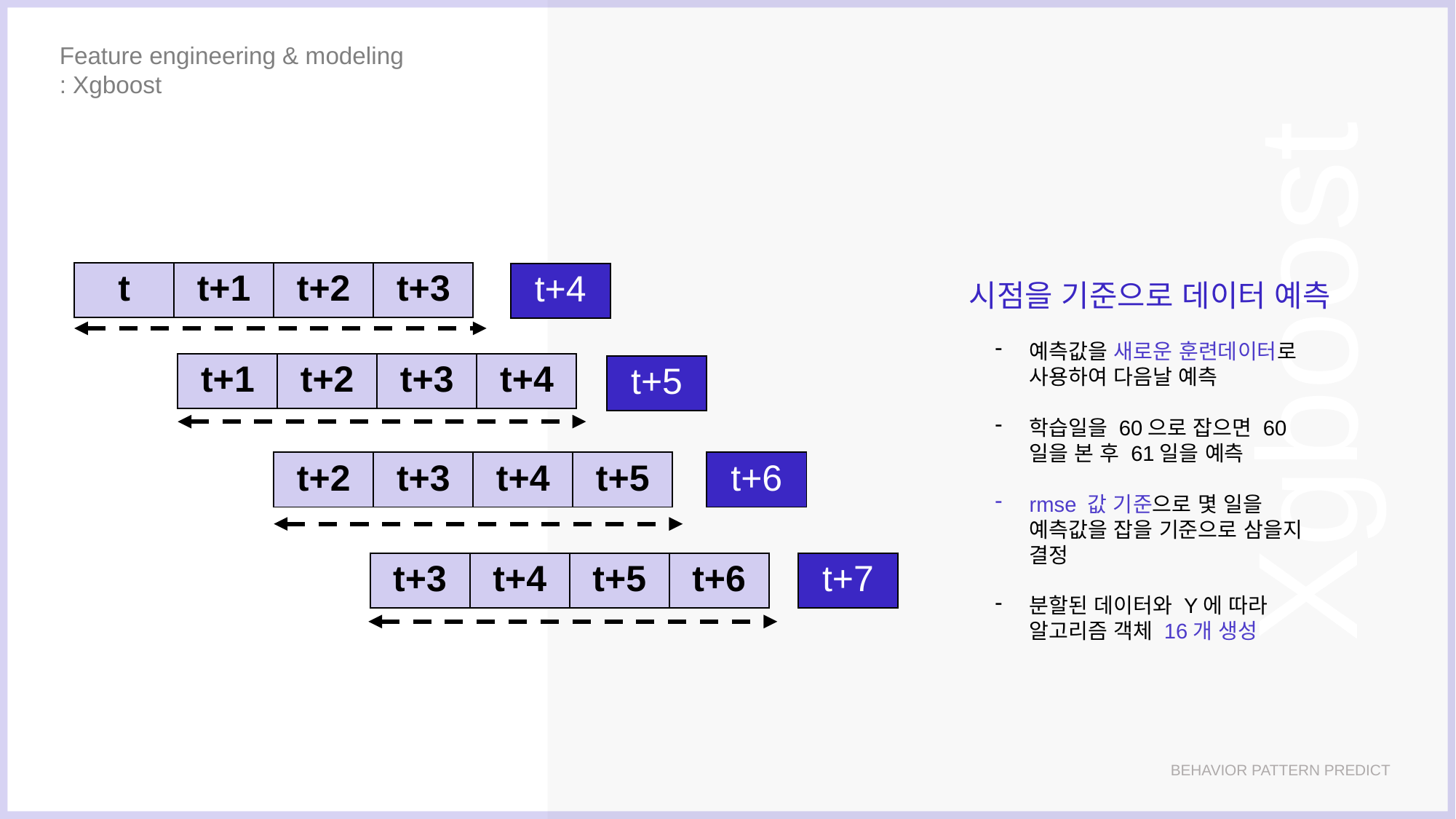

Feature engineering & modeling
: Xgboost
| t | t+1 | t+2 | t+3 |
| --- | --- | --- | --- |
| t+4 |
| --- |
 시점을 기준으로 데이터 예측
# Xgboost
예측값을 새로운 훈련데이터로 사용하여 다음날 예측

학습일을 60으로 잡으면 60일을 본 후 61일을 예측

rmse 값 기준으로 몇 일을 예측값을 잡을 기준으로 삼을지 결정

분할된 데이터와 Y에 따라 알고리즘 객체 16개 생성
| t+1 | t+2 | t+3 | t+4 |
| --- | --- | --- | --- |
| t+5 |
| --- |
| t+2 | t+3 | t+4 | t+5 |
| --- | --- | --- | --- |
| t+6 |
| --- |
| t+3 | t+4 | t+5 | t+6 |
| --- | --- | --- | --- |
| t+7 |
| --- |
BEHAVIOR PATTERN PREDICT